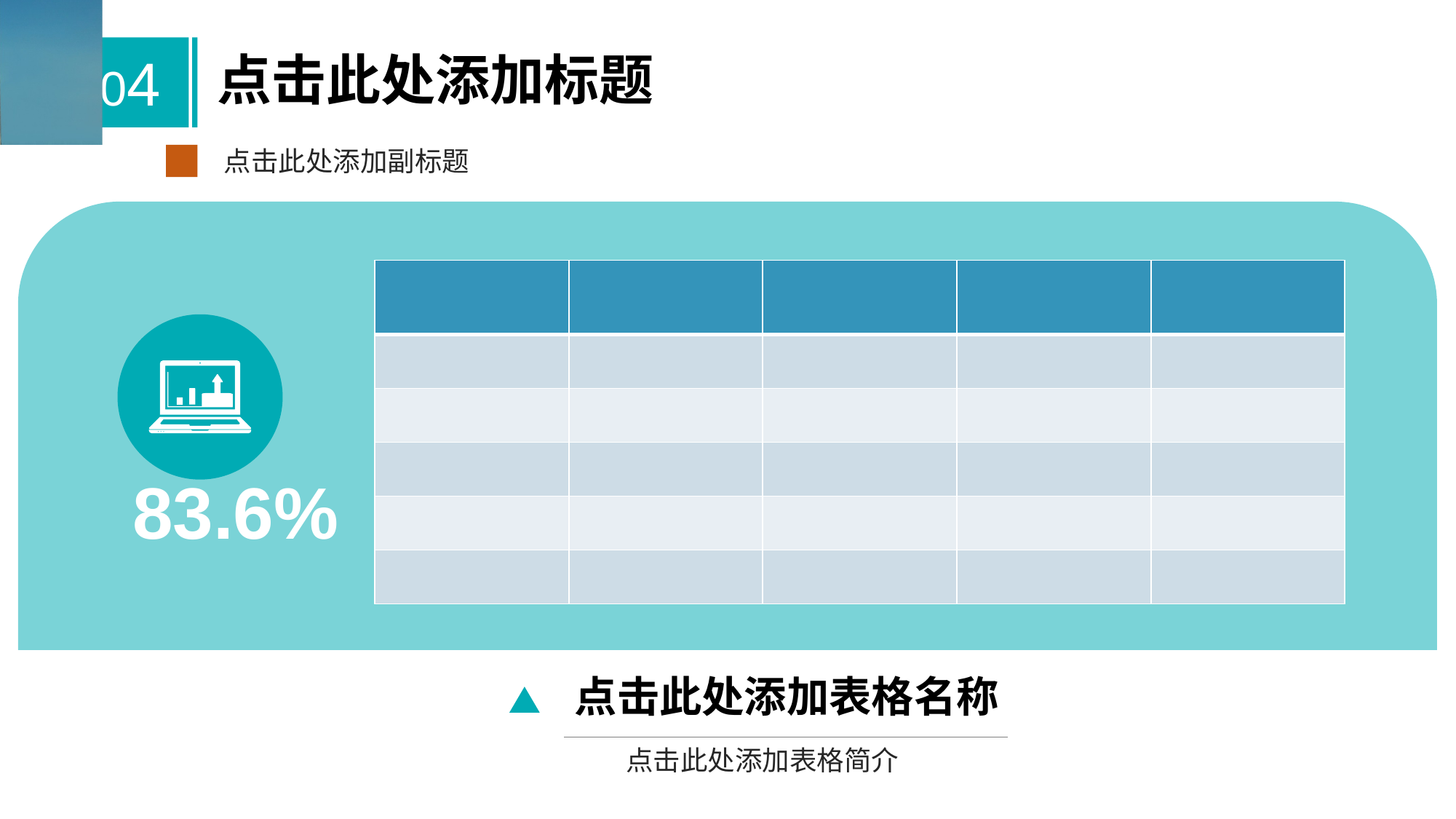

点击此处添加标题
点击此处添加副标题

|  |  |  |  |  |
| --- | --- | --- | --- | --- |
|  |  |  |  |  |
|  |  |  |  |  |
|  |  |  |  |  |
|  |  |  |  |  |
|  |  |  |  |  |

83.6%

点击此处添加表格名称

点击此处添加表格简介
23